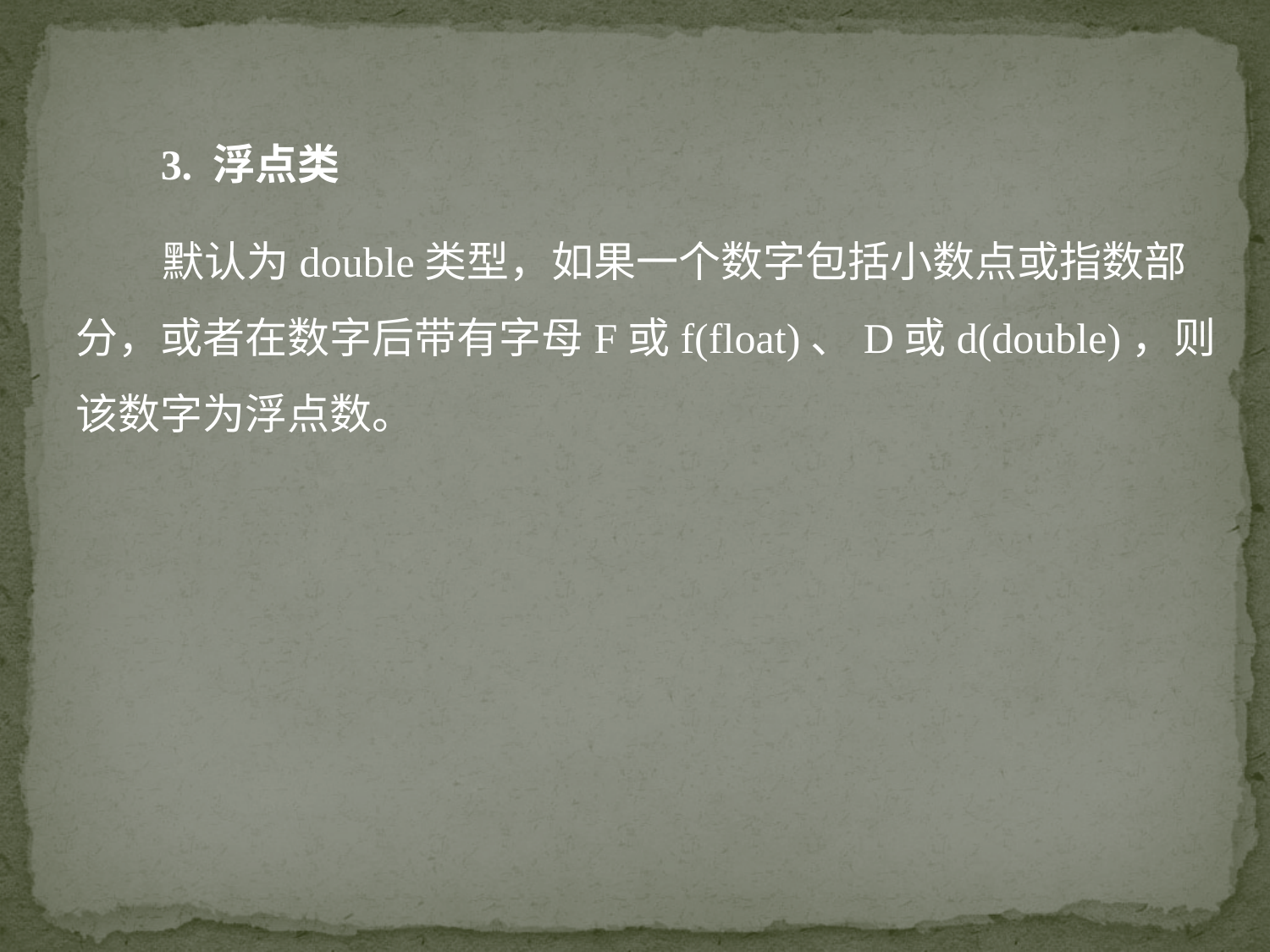

3. 浮点类
        默认为double类型，如果一个数字包括小数点或指数部分，或者在数字后带有字母F或f(float)、D或d(double)，则该数字为浮点数。